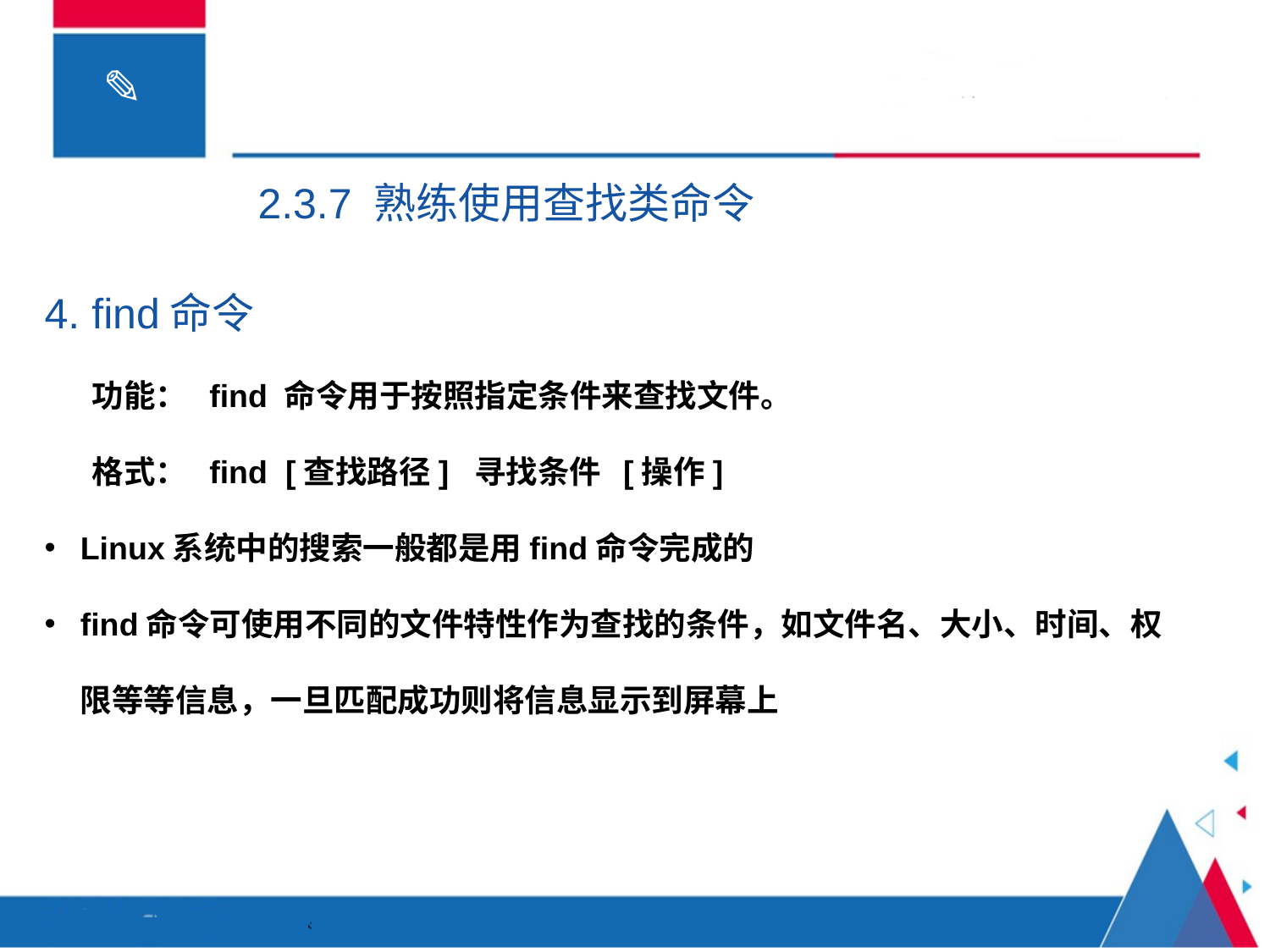

2.3.7 熟练使用查找类命令
4. find命令
功能：  find 命令用于按照指定条件来查找文件。
格式：  find  [查找路径]  寻找条件  [操作]
Linux系统中的搜索一般都是用find命令完成的
find命令可使用不同的文件特性作为查找的条件，如文件名、大小、时间、权限等等信息，一旦匹配成功则将信息显示到屏幕上